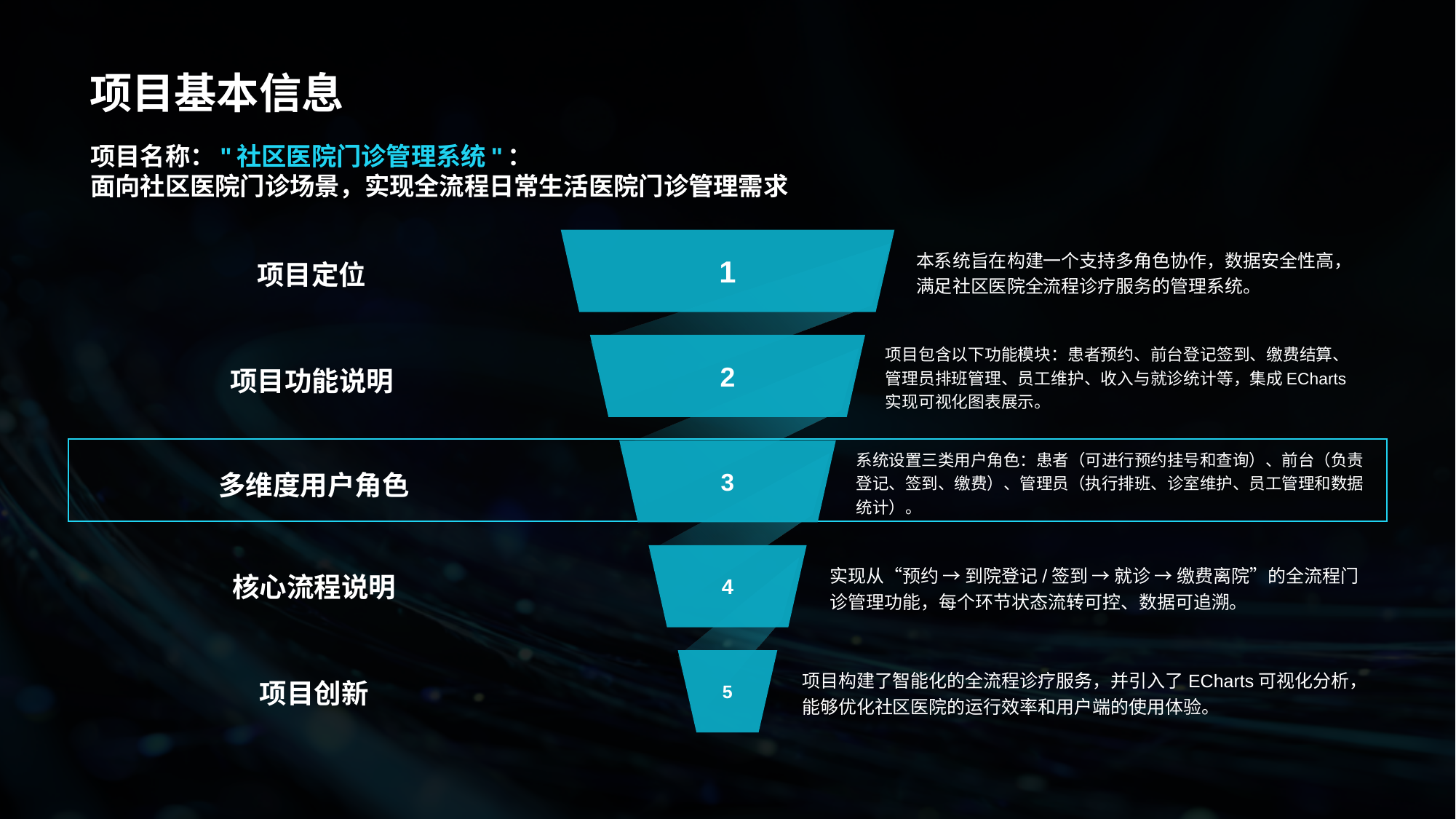

# 项目基本信息
项目名称："社区医院门诊管理系统"：
面向社区医院门诊场景，实现全流程日常生活医院门诊管理需求
项目定位
本系统旨在构建一个支持多角色协作，数据安全性高，满足社区医院全流程诊疗服务的管理系统。
1

项目包含以下功能模块：患者预约、前台登记签到、缴费结算、管理员排班管理、员工维护、收入与就诊统计等，集成ECharts实现可视化图表展示。
2
项目功能说明

多维度用户角色
系统设置三类用户角色：患者（可进行预约挂号和查询）、前台（负责登记、签到、缴费）、管理员（执行排班、诊室维护、员工管理和数据统计）。
3

核心流程说明
实现从“预约 → 到院登记/签到 → 就诊 → 缴费离院”的全流程门诊管理功能，每个环节状态流转可控、数据可追溯。
4

项目创新
项目构建了智能化的全流程诊疗服务，并引入了ECharts可视化分析，能够优化社区医院的运行效率和用户端的使用体验。
5